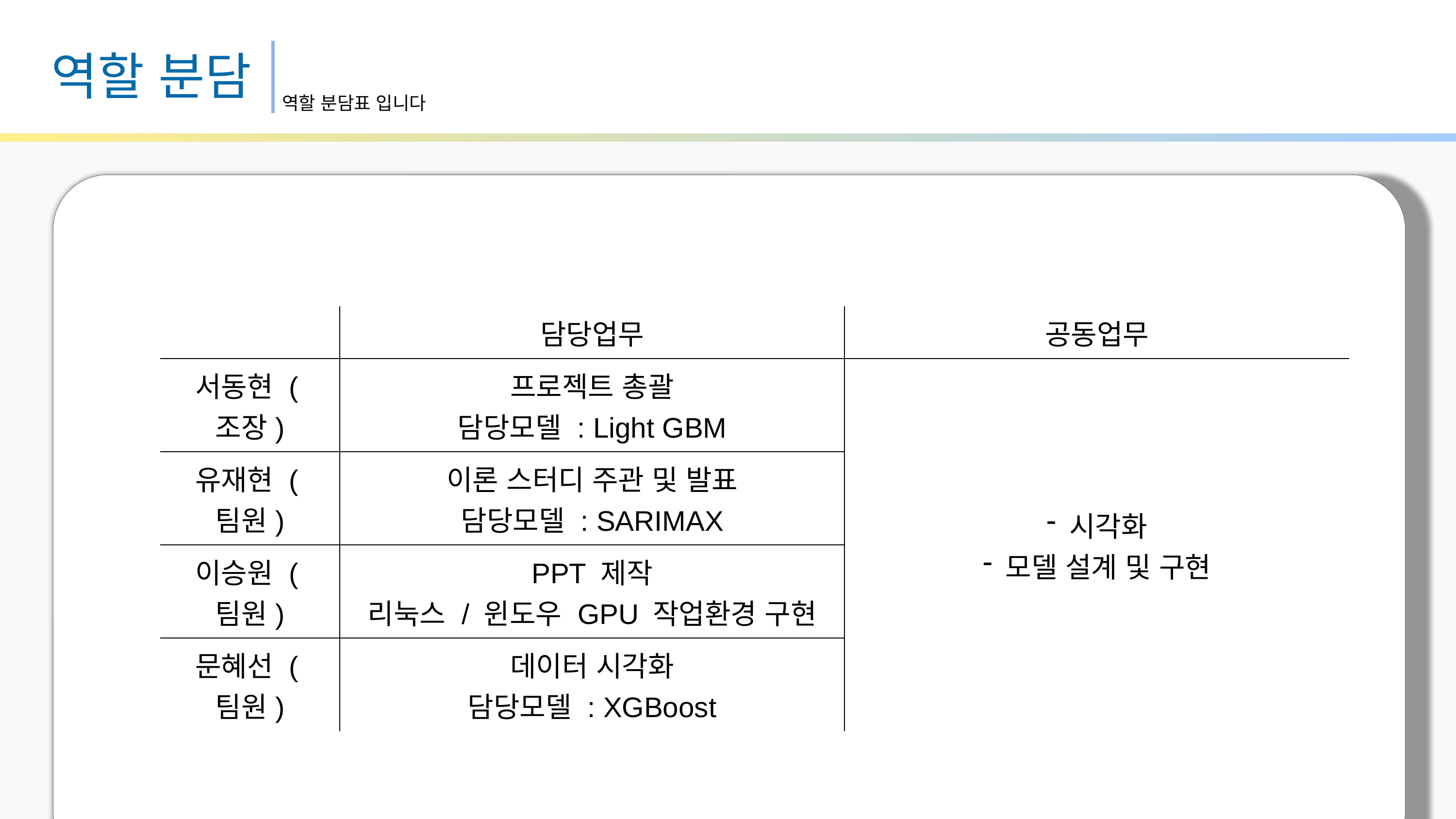

역할 분담
역할 분담표 입니다

|  | 담당업무 | 공동업무 |
| --- | --- | --- |
| 서동현 (조장) | 프로젝트 총괄 담당모델 : Light GBM | 시각화 모델 설계 및 구현 |
| 유재현 (팀원) | 이론 스터디 주관 및 발표 담당모델 : SARIMAX |  |
| 이승원 (팀원) | PPT 제작 리눅스 / 윈도우 GPU 작업환경 구현 |  |
| 문혜선 (팀원) | 데이터 시각화 담당모델 : XGBoost |  |